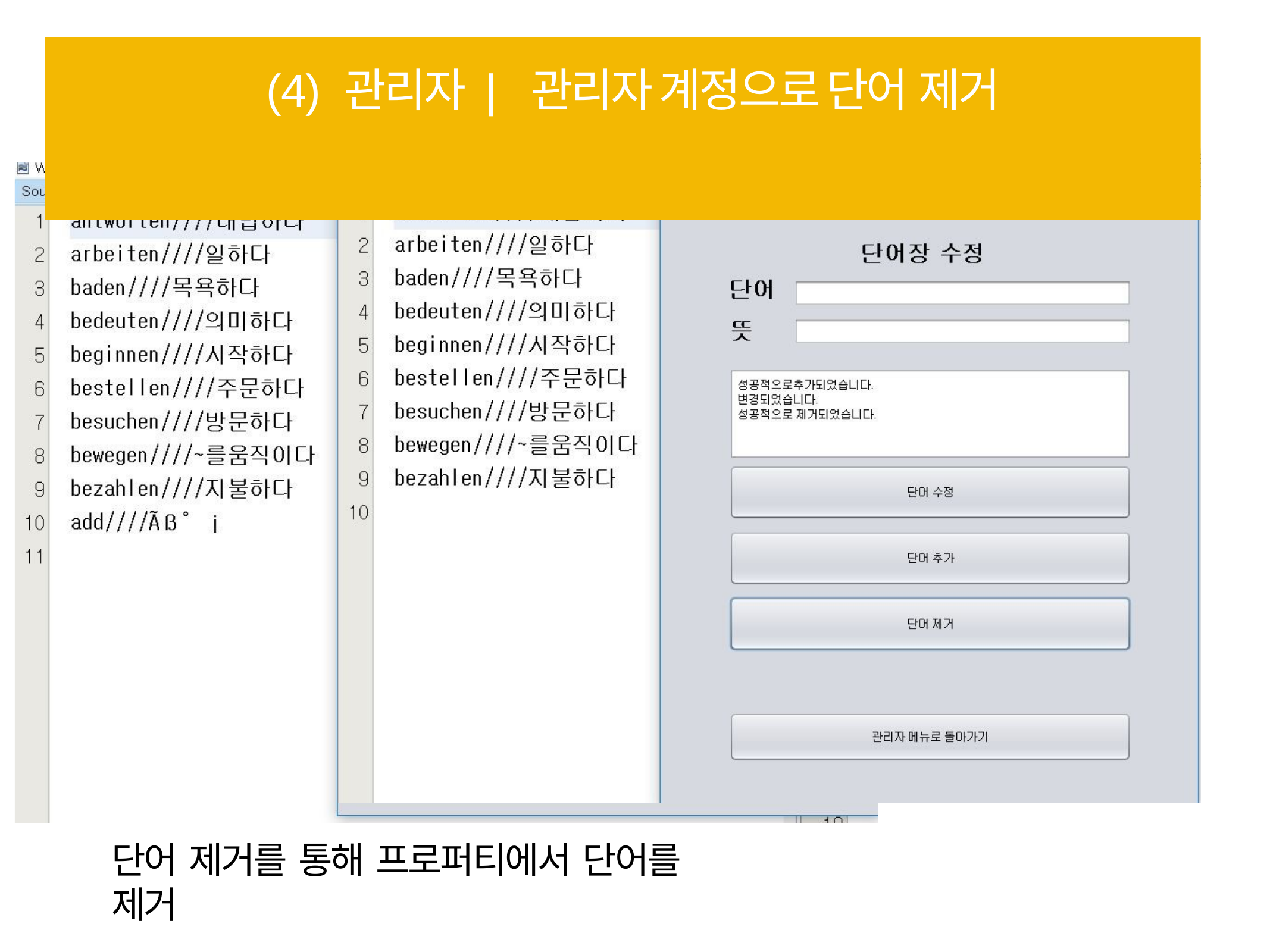

# (4) 관리자 | 관리자 계정으로 단어 제거

단어 제거를 통해 프로퍼티에서 단어를 제거